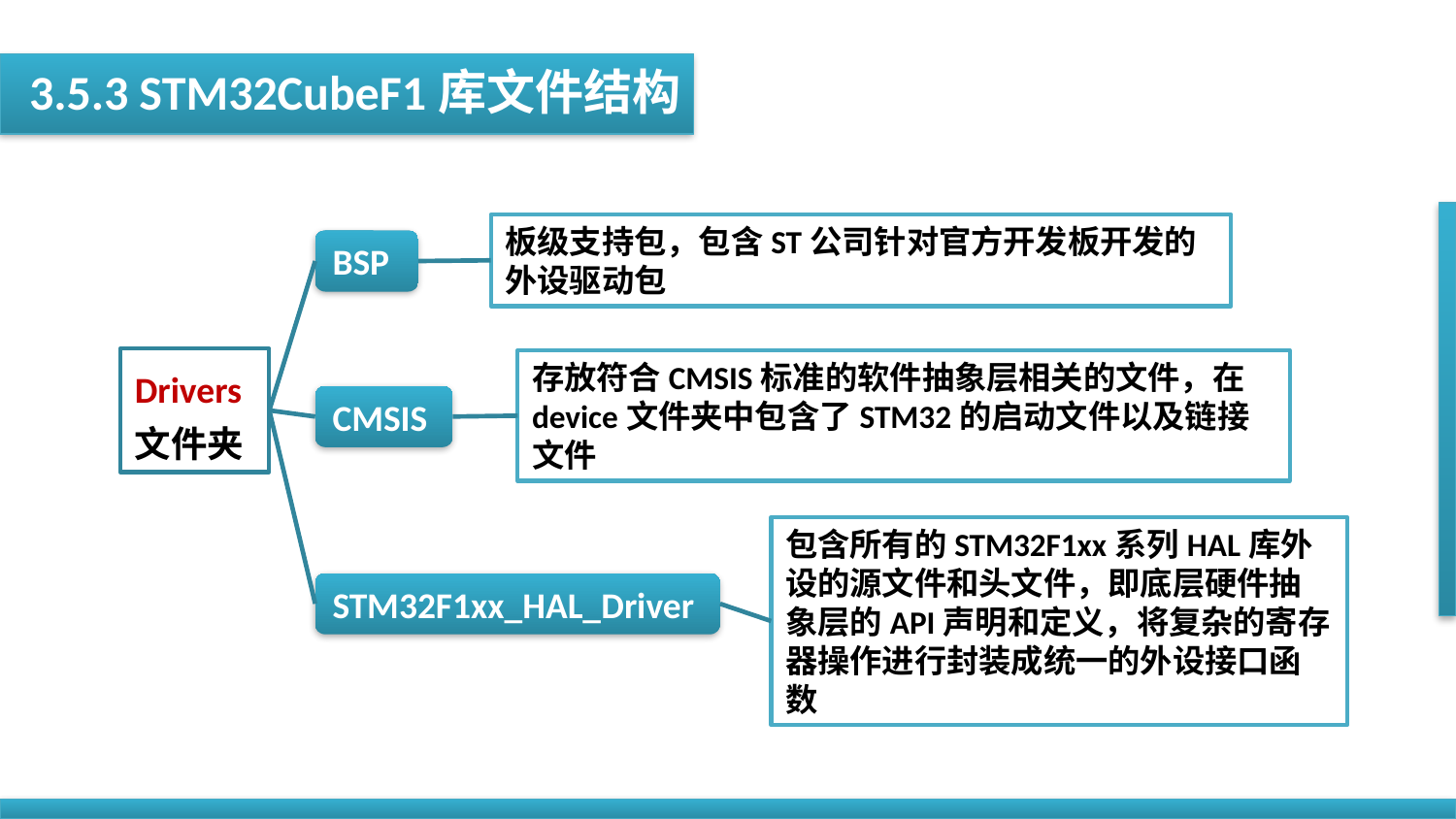

3.5.3 STM32CubeF1库文件结构

板级支持包，包含ST公司针对官方开发板开发的外设驱动包
BSP
Drivers
文件夹
存放符合CMSIS标准的软件抽象层相关的文件，在device文件夹中包含了STM32的启动文件以及链接文件
CMSIS
包含所有的STM32F1xx系列HAL库外设的源文件和头文件，即底层硬件抽象层的API声明和定义，将复杂的寄存器操作进行封装成统一的外设接口函数
STM32F1xx_HAL_Driver